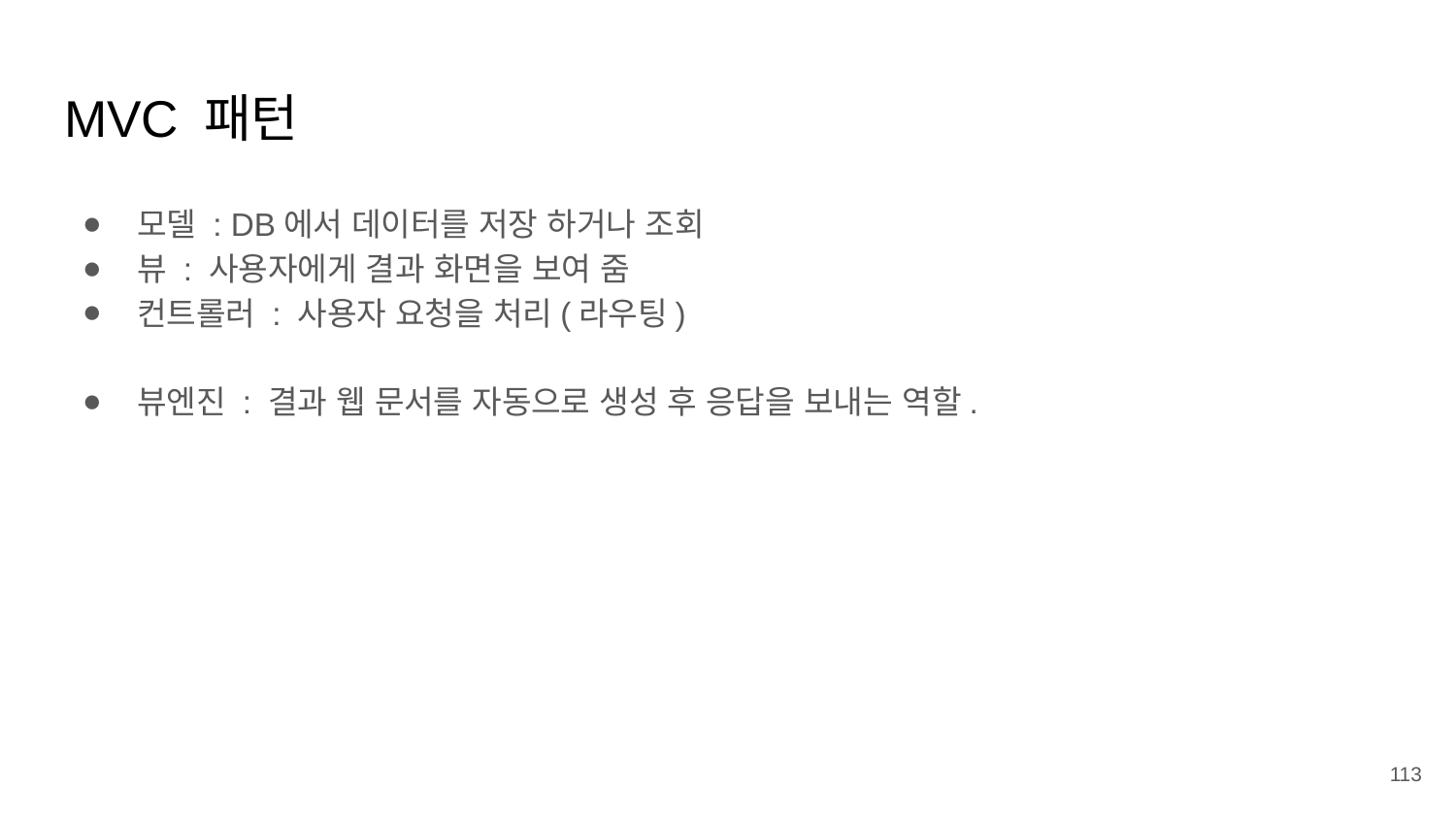

# MVC 패턴
모델 : DB에서 데이터를 저장 하거나 조회
뷰 : 사용자에게 결과 화면을 보여 줌
컨트롤러 : 사용자 요청을 처리(라우팅)

뷰엔진 : 결과 웹 문서를 자동으로 생성 후 응답을 보내는 역할.
113